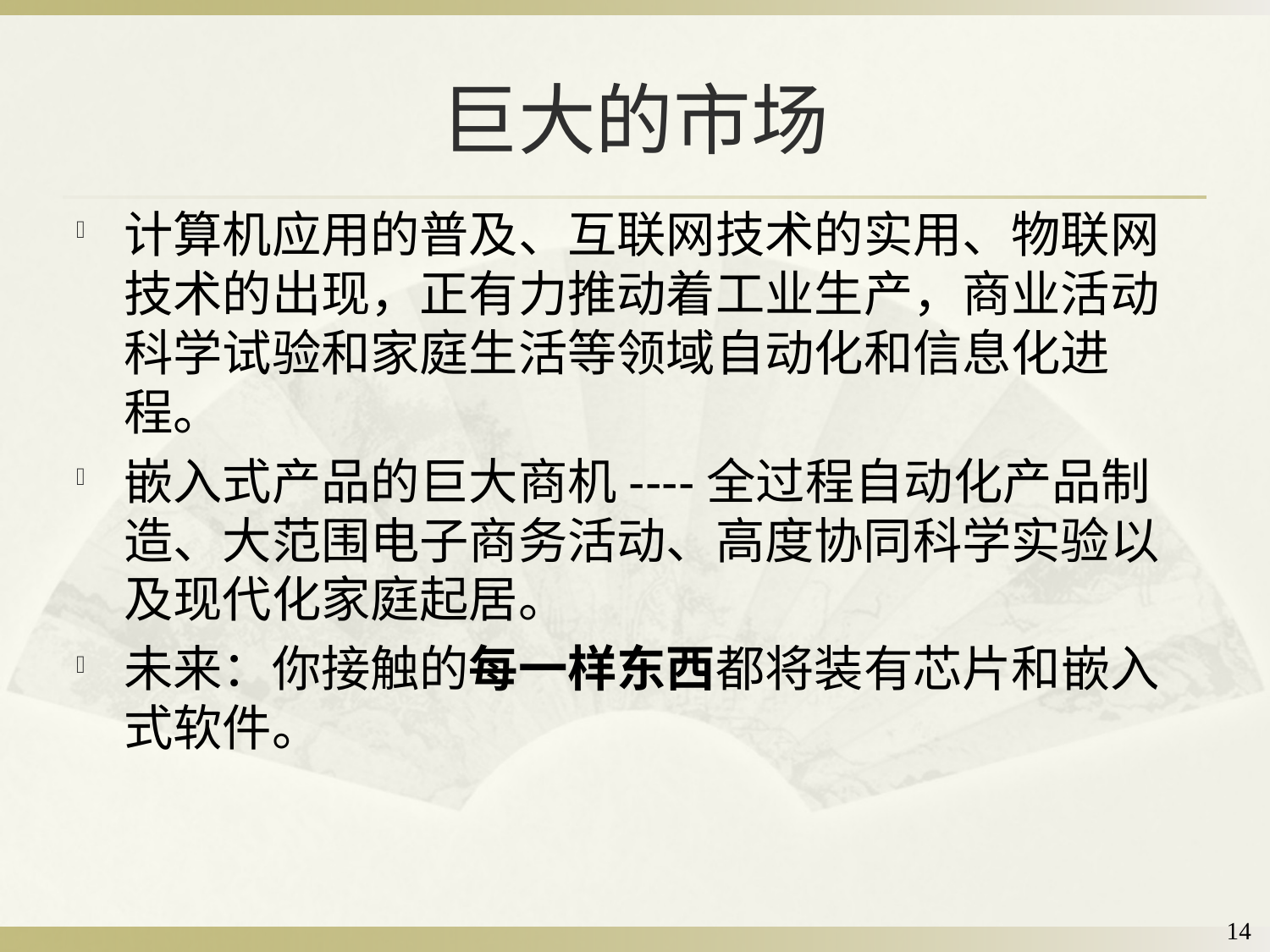

# 巨大的市场
计算机应用的普及、互联网技术的实用、物联网技术的出现，正有力推动着工业生产，商业活动科学试验和家庭生活等领域自动化和信息化进程。
嵌入式产品的巨大商机----全过程自动化产品制造、大范围电子商务活动、高度协同科学实验以及现代化家庭起居。
未来：你接触的每一样东西都将装有芯片和嵌入式软件。